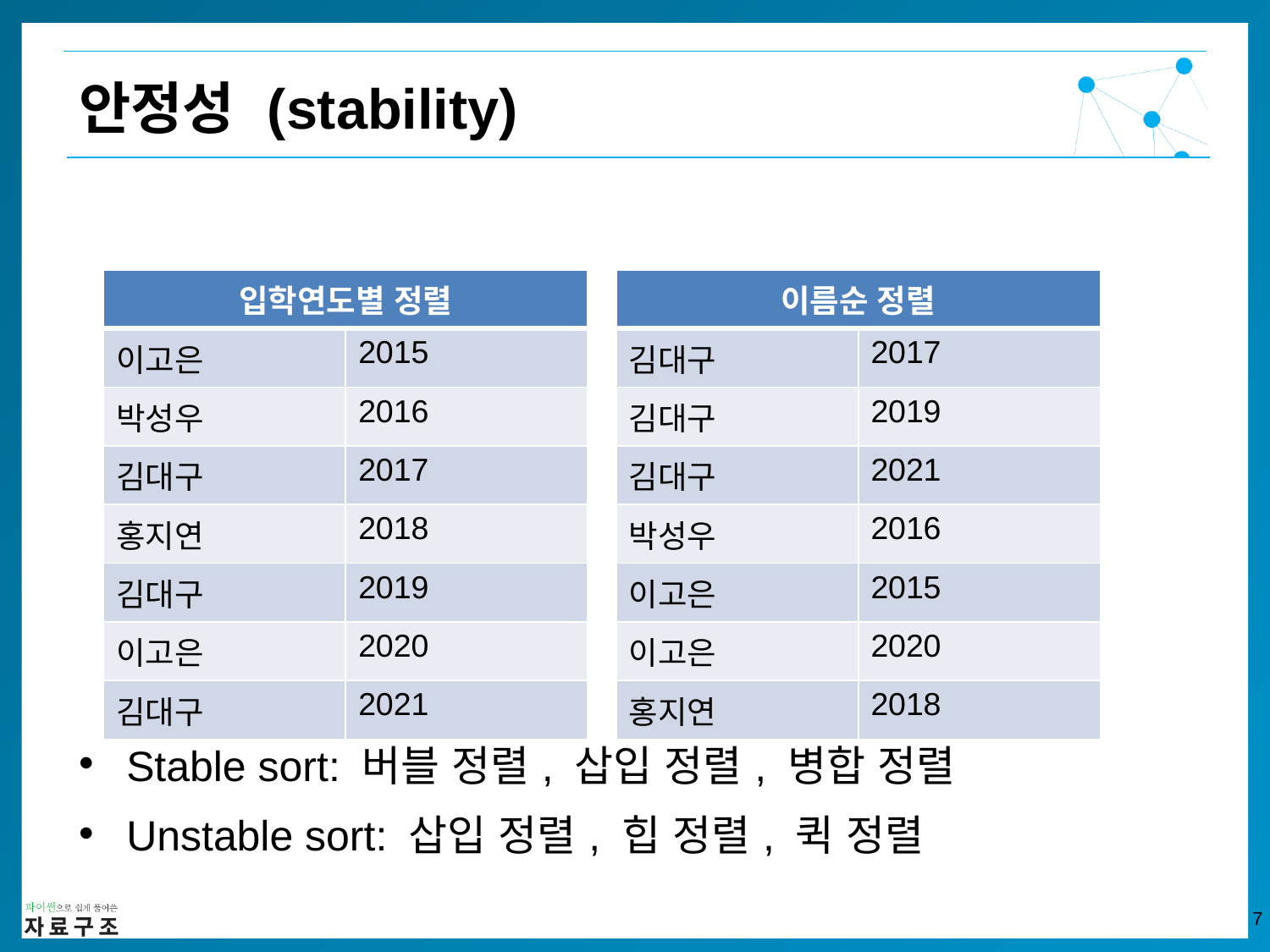

안정성 (stability)
| 입학연도별 정렬 |  |
| --- | --- |
| 이고은 | 2015 |
| 박성우 | 2016 |
| 김대구 | 2017 |
| 홍지연 | 2018 |
| 김대구 | 2019 |
| 이고은 | 2020 |
| 김대구 | 2021 |
| 이름순 정렬 |  |
| --- | --- |
| 김대구 | 2017 |
| 김대구 | 2019 |
| 김대구 | 2021 |
| 박성우 | 2016 |
| 이고은 | 2015 |
| 이고은 | 2020 |
| 홍지연 | 2018 |
Stable sort: 버블 정렬, 삽입 정렬, 병합 정렬
Unstable sort: 삽입 정렬, 힙 정렬, 퀵 정렬